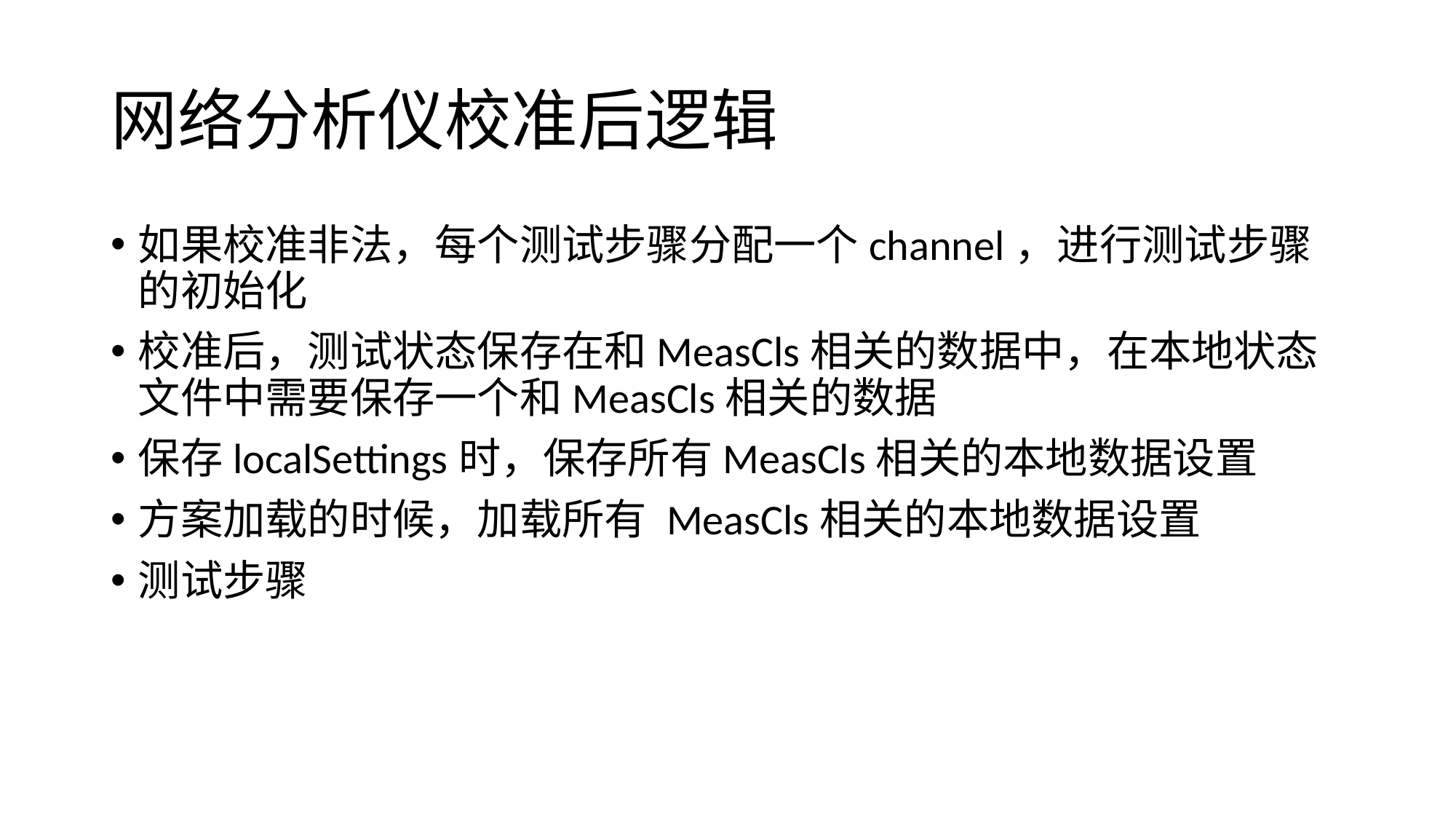

# 网络分析仪校准后逻辑
如果校准非法，每个测试步骤分配一个channel，进行测试步骤的初始化
校准后，测试状态保存在和MeasCls相关的数据中，在本地状态文件中需要保存一个和MeasCls相关的数据
保存localSettings时，保存所有MeasCls相关的本地数据设置
方案加载的时候，加载所有 MeasCls相关的本地数据设置
测试步骤